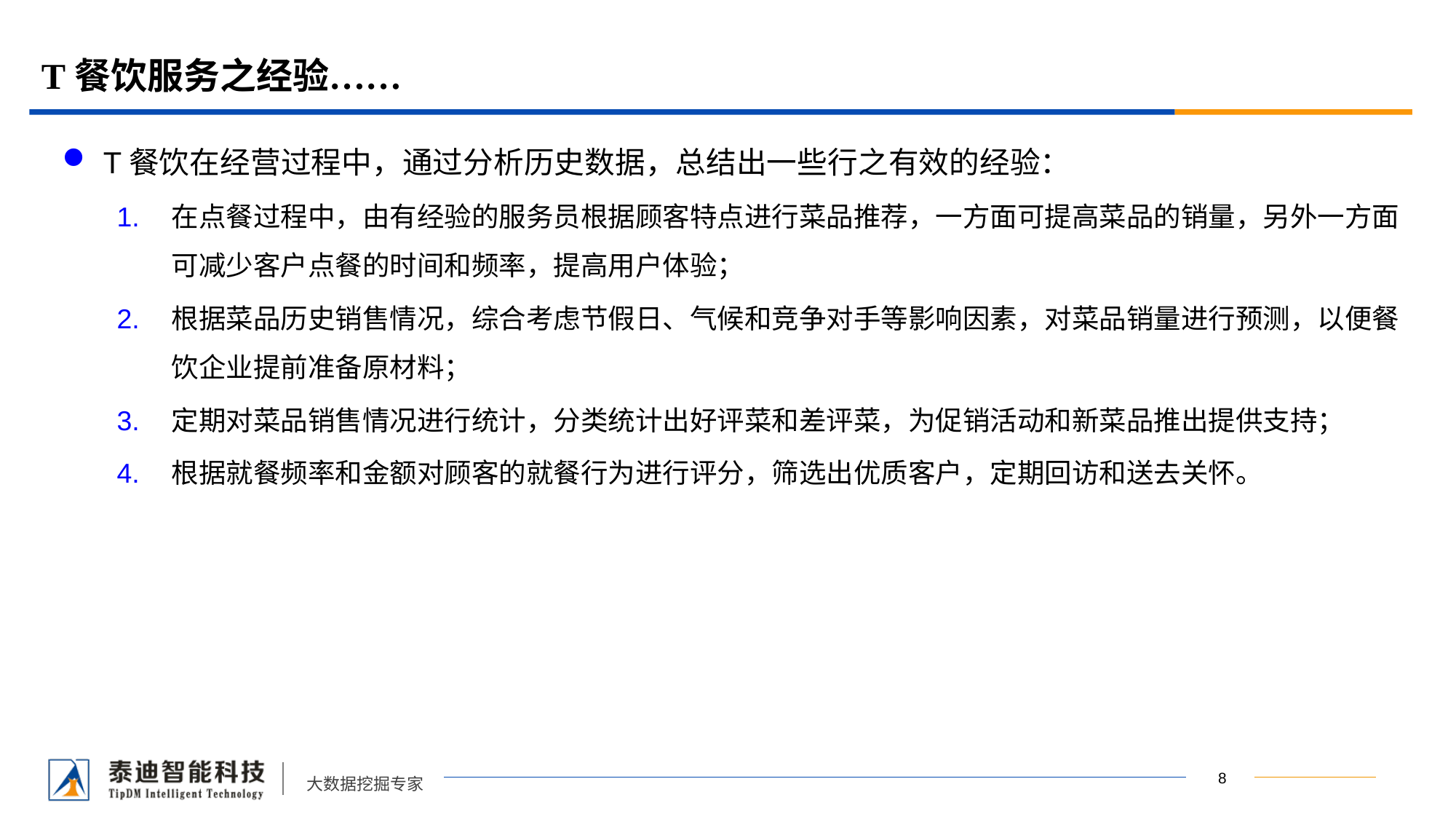

# T餐饮服务之经验……
T餐饮在经营过程中，通过分析历史数据，总结出一些行之有效的经验：
在点餐过程中，由有经验的服务员根据顾客特点进行菜品推荐，一方面可提高菜品的销量，另外一方面可减少客户点餐的时间和频率，提高用户体验；
根据菜品历史销售情况，综合考虑节假日、气候和竞争对手等影响因素，对菜品销量进行预测，以便餐饮企业提前准备原材料；
定期对菜品销售情况进行统计，分类统计出好评菜和差评菜，为促销活动和新菜品推出提供支持；
根据就餐频率和金额对顾客的就餐行为进行评分，筛选出优质客户，定期回访和送去关怀。